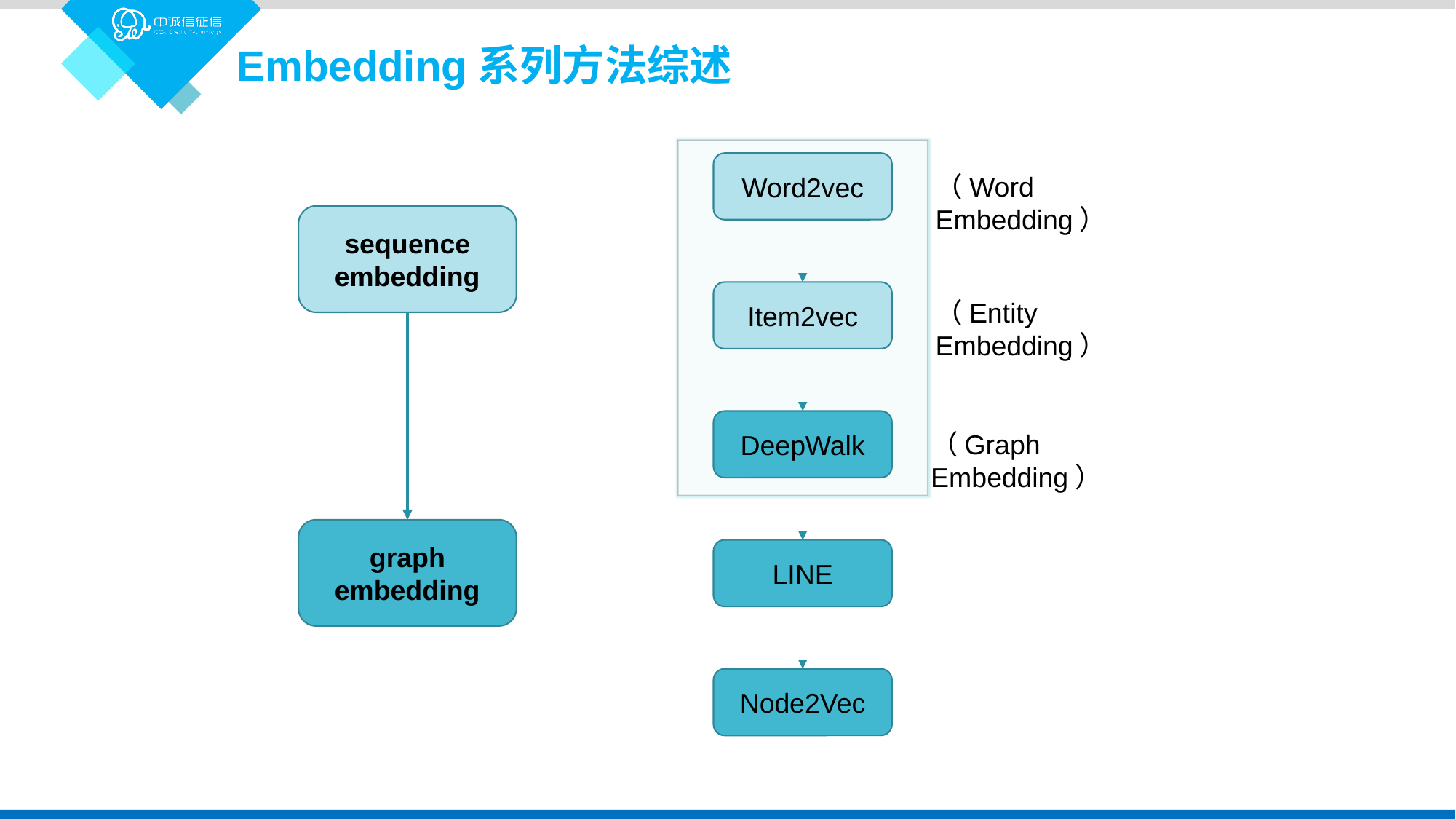

Embedding系列方法综述

Word2vec
（Word Embedding）
sequence embedding
Item2vec
（Entity Embedding）
DeepWalk
（Graph Embedding）
graph embedding
LINE
Node2Vec